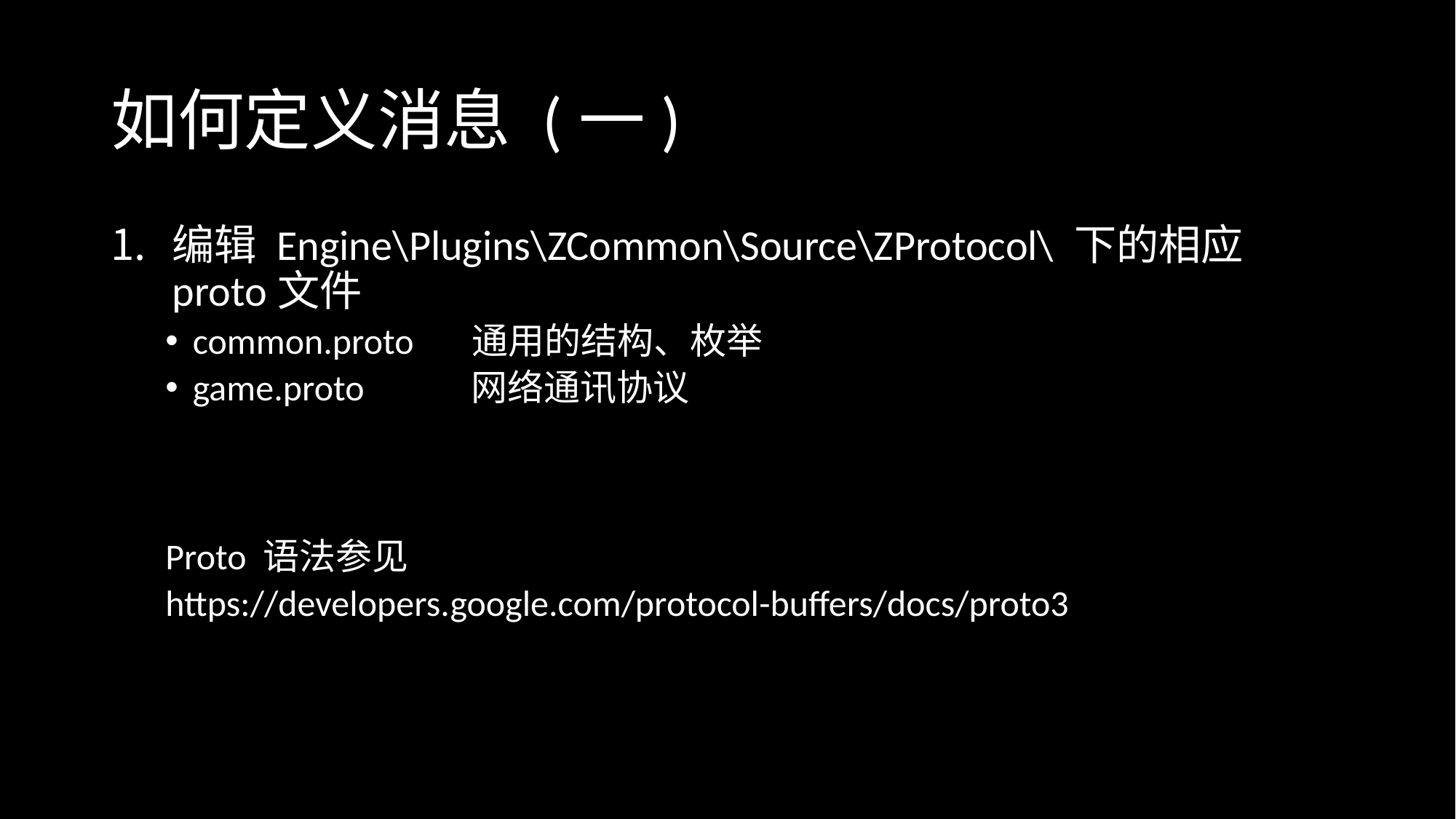

# 如何定义消息 (一)
编辑 Engine\Plugins\ZCommon\Source\ZProtocol\ 下的相应proto文件
common.proto      通用的结构、枚举
game.proto            网络通讯协议

Proto 语法参见
https://developers.google.com/protocol-buffers/docs/proto3